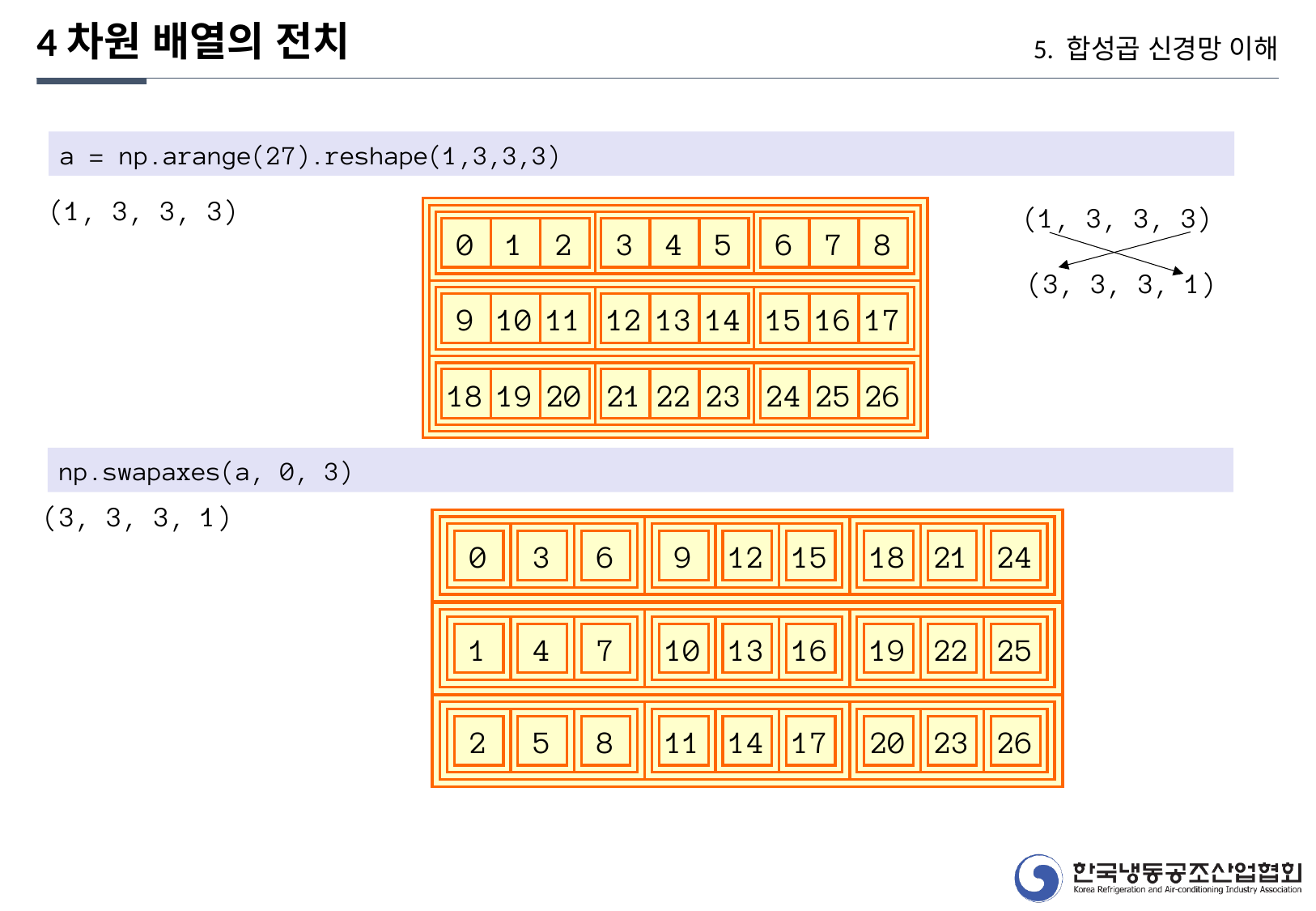

4차원 배열의 전치
5. 합성곱 신경망 이해
a = np.arange(27).reshape(1,3,3,3)
(1, 3, 3, 3)
(1, 3, 3, 3)

0
1
2
3
4
5
6
7
8
(3, 3, 3, 1)

9
10
11
12
13
14
15
16
17

18
19
20
21
22
23
24
25
26
np.swapaxes(a, 0, 3)
(3, 3, 3, 1)

0
3
6
9
12
15
18
21
24

1
4
7
10
13
16
19
22
25

2
5
8
11
14
17
20
23
26